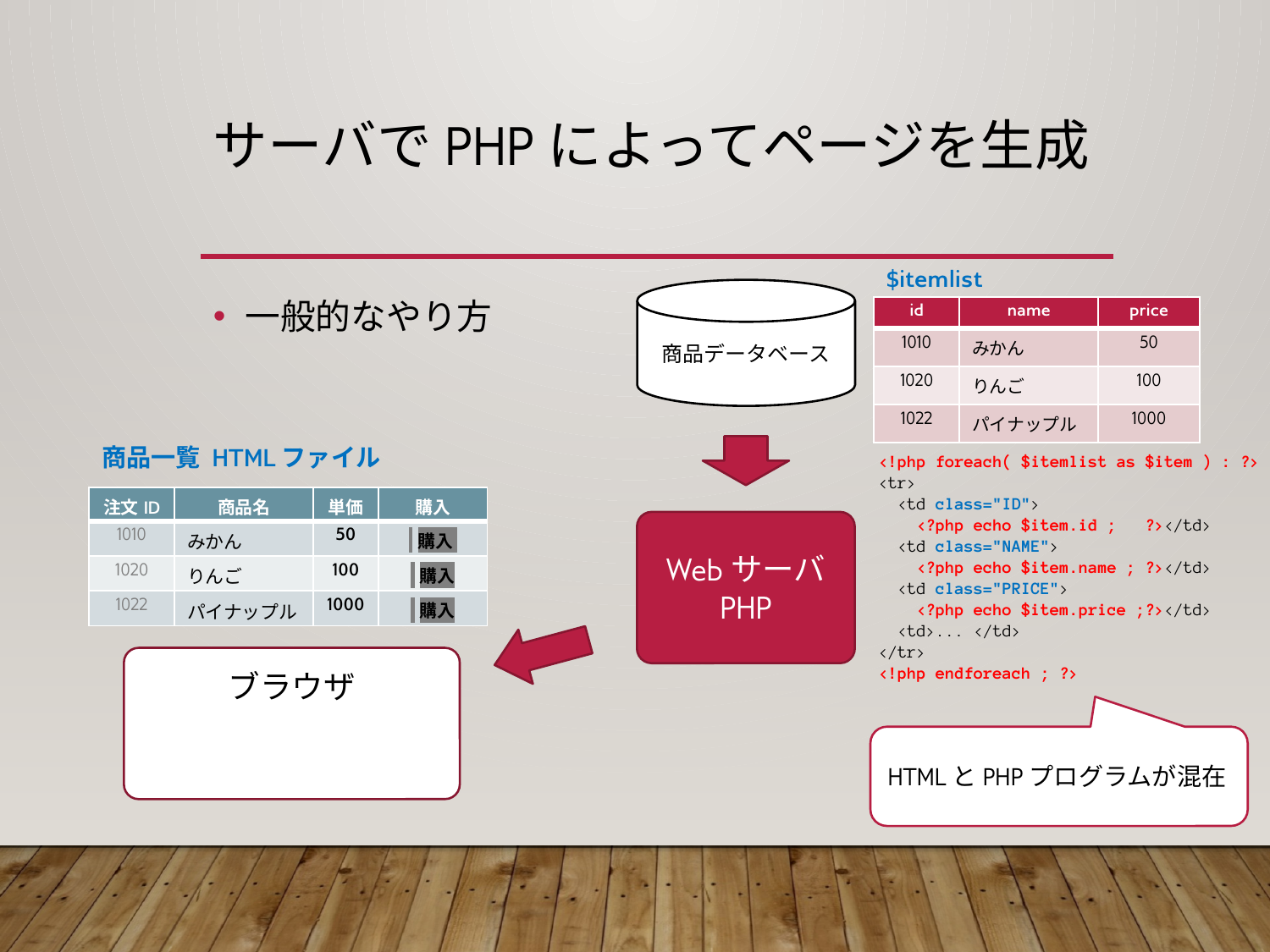

# サーバでPHPによってページを生成
$itemlist
一般的なやり方
商品データベース
| id | name | price |
| --- | --- | --- |
| 1010 | みかん | 50 |
| 1020 | りんご | 100 |
| 1022 | パイナップル | 1000 |
商品一覧 HTMLファイル

<!php foreach( $itemlist as $item ) : ?>
<tr>
  <td class="ID">
    <?php echo $item.id ;   ?></td>
  <td class="NAME">
    <?php echo $item.name ; ?></td>
  <td class="PRICE">
    <?php echo $item.price ;?></td>
  <td>... </td>
</tr>
<!php endforeach ; ?>
| 注文ID | 商品名 | 単価 | 購入 |
| --- | --- | --- | --- |
| 1010 | みかん | 50 | 購入 |
| 1020 | りんご | 100 | 購入 |
| 1022 | パイナップル | 1000 | 購入 |
Webサーバ
PHP

ブラウザ

HTMLとPHPプログラムが混在